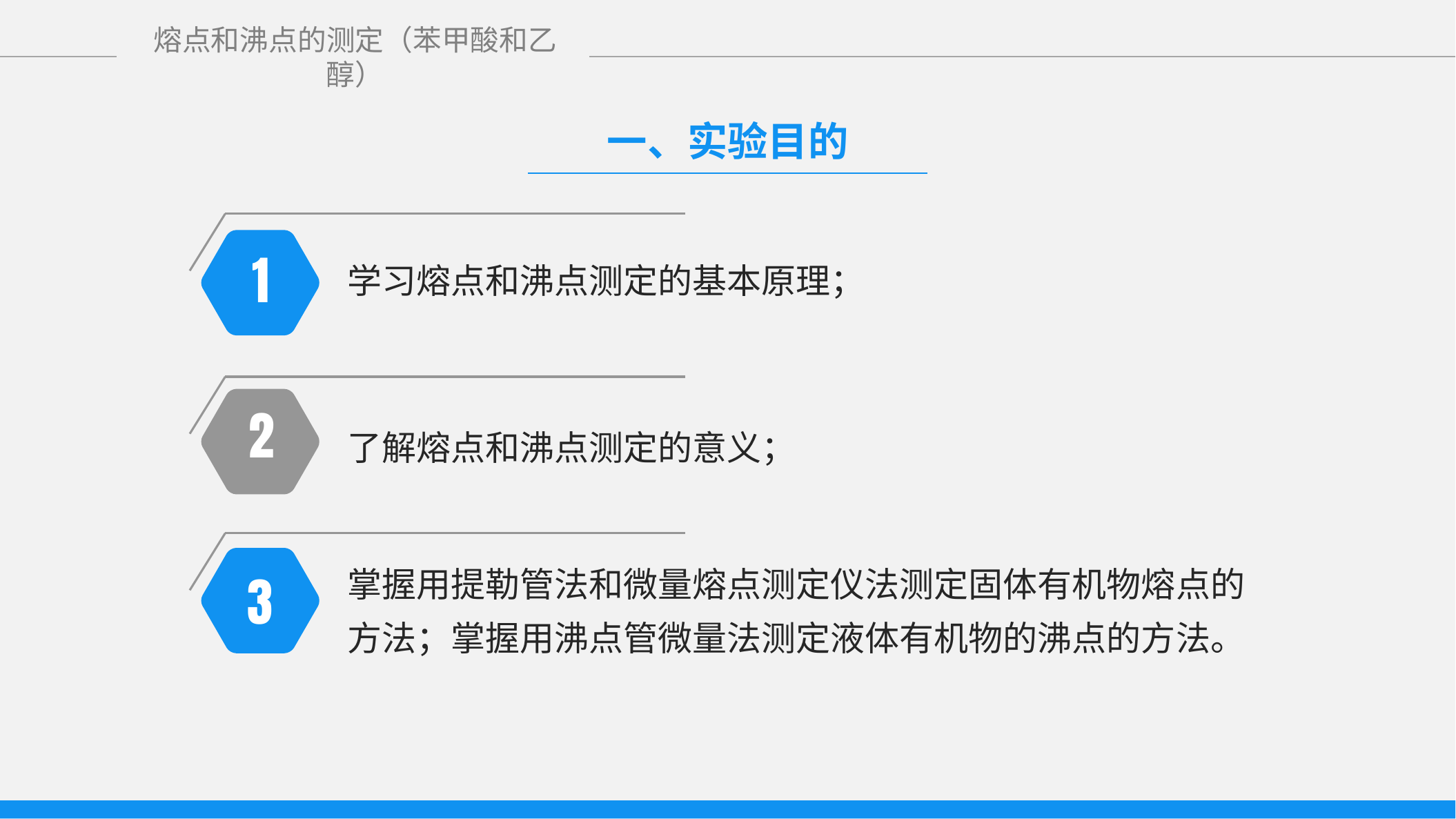

一、实验目的

1
学习熔点和沸点测定的基本原理；

2
了解熔点和沸点测定的意义；

3
掌握用提勒管法和微量熔点测定仪法测定固体有机物熔点的方法；掌握用沸点管微量法测定液体有机物的沸点的方法。